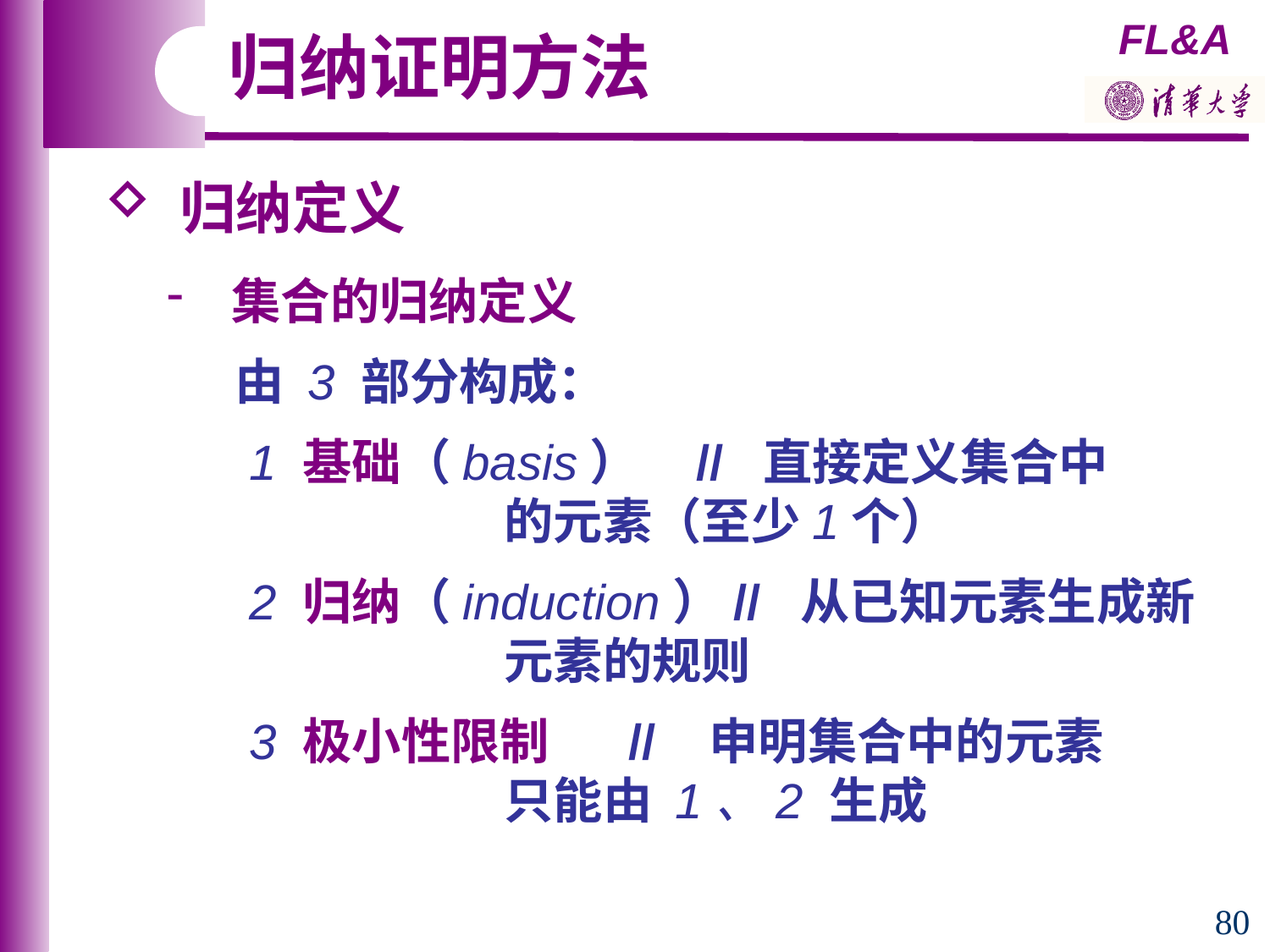

归纳证明方法
 归纳定义
  集合的归纳定义

     由 3 部分构成：

      1 基础（basis）    //  直接定义集合中
                             的元素（至少1个）

      2 归纳（induction）//  从已知元素生成新
                             元素的规则

      3 极小性限制      //   申明集合中的元素
                             只能由 1、2 生成

80